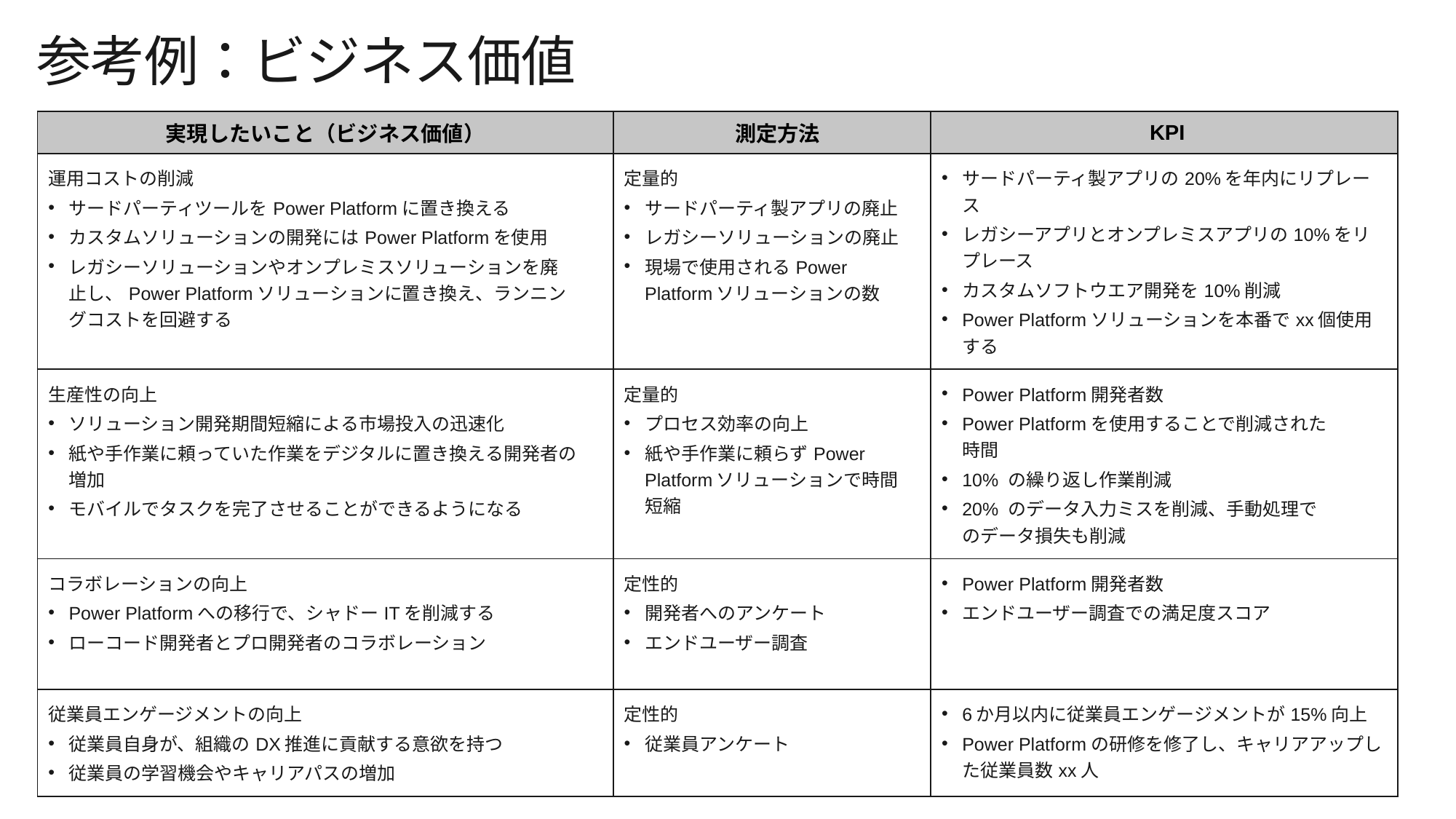

参考例：ビジネス価値
| 実現したいこと（ビジネス価値） | 測定方法 | KPI |
| --- | --- | --- |
| 運用コストの削減 サードパーティツールをPower Platformに置き換える カスタムソリューションの開発にはPower Platformを使用 レガシーソリューションやオンプレミスソリューションを廃止し、Power Platformソリューションに置き換え、ランニングコストを回避する | 定量的 サードパーティ製アプリの廃止 レガシーソリューションの廃止 現場で使用されるPower Platformソリューションの数 | サードパーティ製アプリの20%を年内にリプレース レガシーアプリとオンプレミスアプリの10%をリプレース カスタムソフトウエア開発を10%削減 Power Platformソリューションを本番でxx個使用する |
| 生産性の向上 ソリューション開発期間短縮による市場投入の迅速化 紙や手作業に頼っていた作業をデジタルに置き換える開発者の増加 モバイルでタスクを完了させることができるようになる | 定量的 プロセス効率の向上 紙や手作業に頼らずPower Platformソリューションで時間短縮 | Power Platform開発者数 Power Platformを使用することで削減された時間 10% の繰り返し作業削減 20% のデータ入力ミスを削減、手動処理でのデータ損失も削減 |
| コラボレーションの向上 Power Platformへの移行で、シャドーITを削減する ローコード開発者とプロ開発者のコラボレーション | 定性的 開発者へのアンケート エンドユーザー調査 | Power Platform開発者数 エンドユーザー調査での満足度スコア |
| 従業員エンゲージメントの向上 従業員自身が、組織のDX推進に貢献する意欲を持つ 従業員の学習機会やキャリアパスの増加 | 定性的 従業員アンケート | 6か月以内に従業員エンゲージメントが15%向上 Power Platformの研修を修了し、キャリアアップした従業員数xx人 |